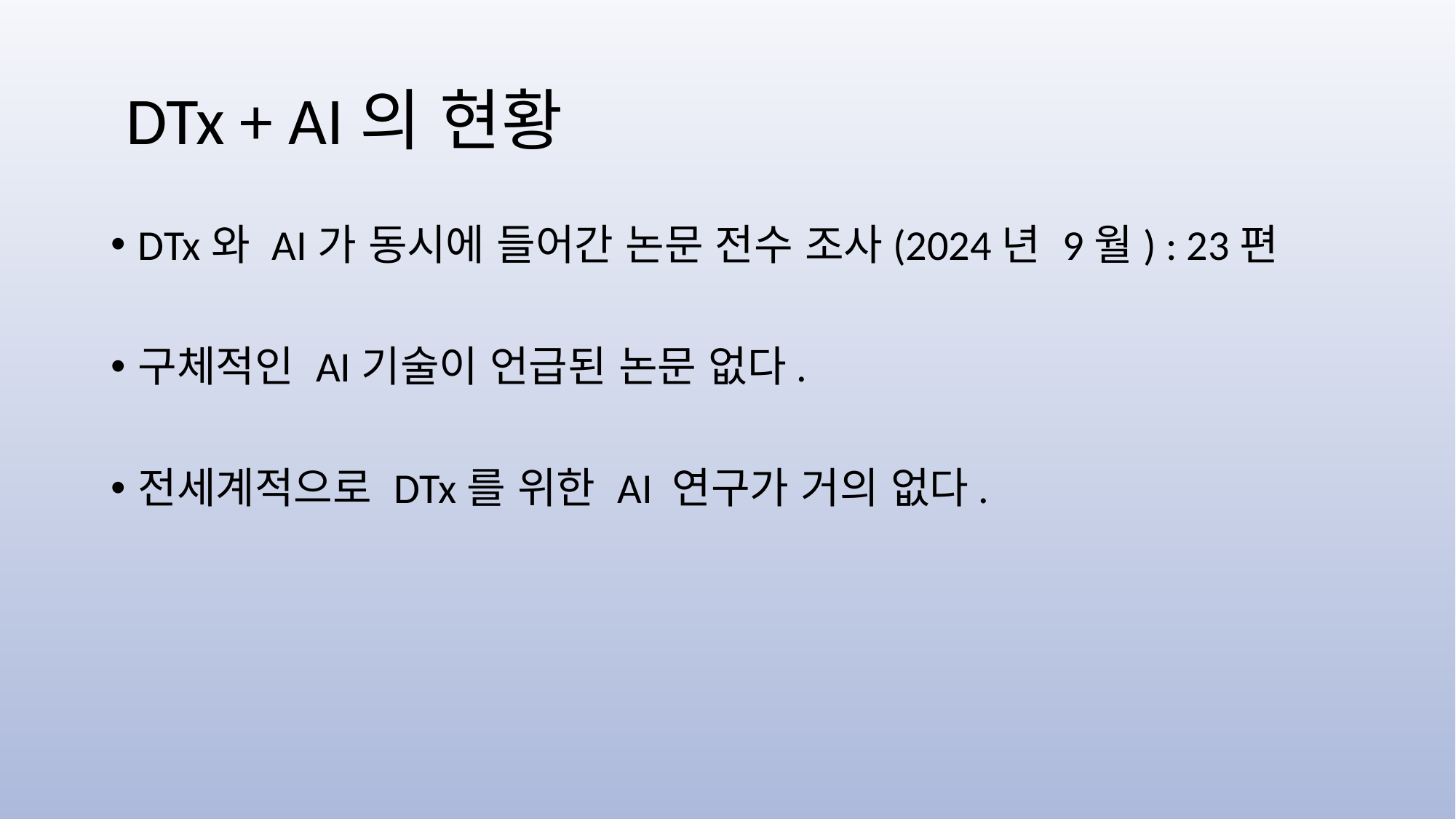

# DTx + AI의 현황
DTx와 AI가 동시에 들어간 논문 전수 조사(2024년 9월) : 23편

구체적인 AI기술이 언급된 논문 없다.

전세계적으로 DTx를 위한 AI 연구가 거의 없다.